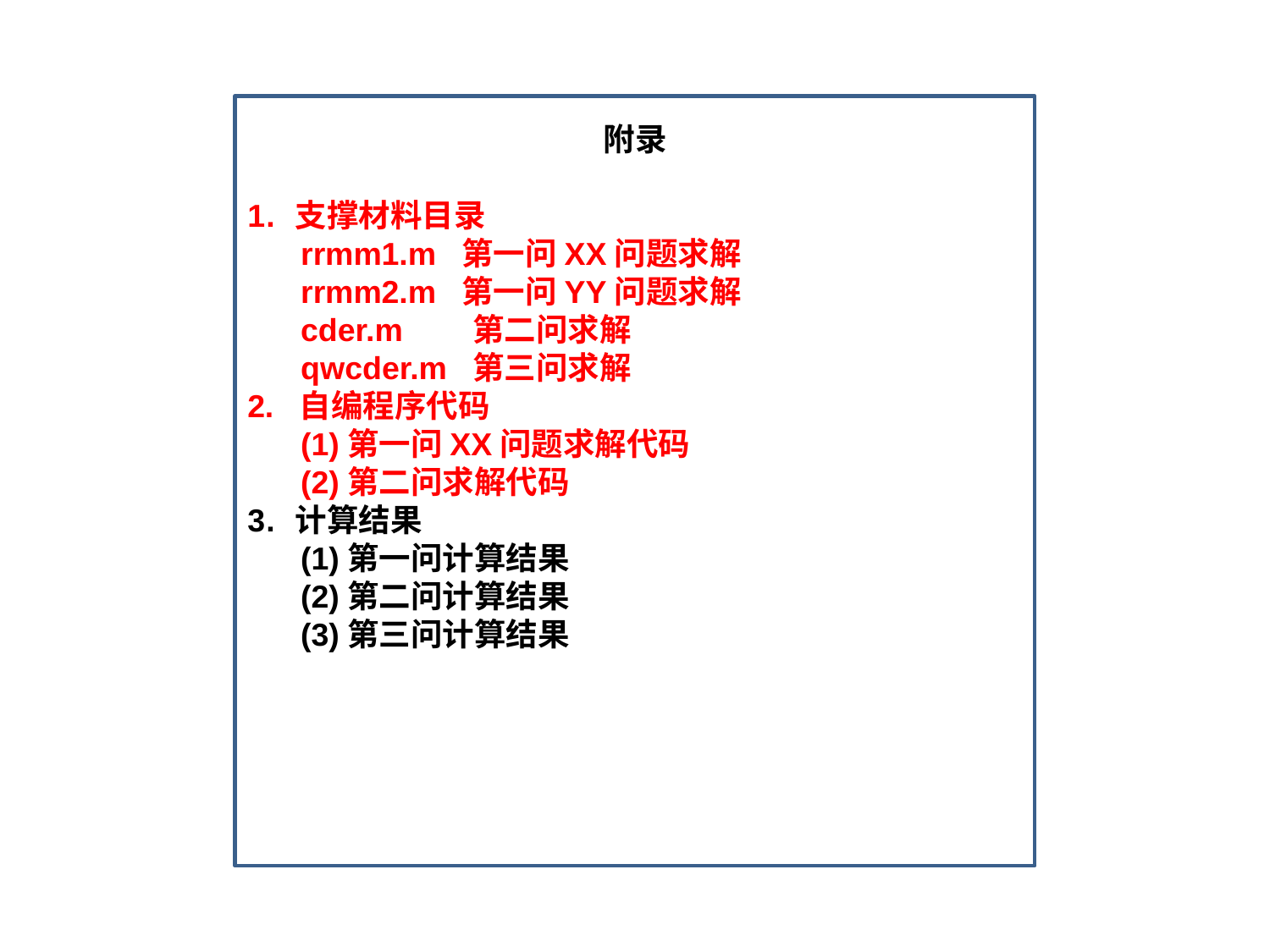

附录

支撑材料目录
      rrmm1.m  第一问XX问题求解
      rrmm2.m  第一问YY问题求解
      cder.m       第二问求解
      qwcder.m  第三问求解
2.  自编程序代码
      (1)第一问XX问题求解代码
      (2)第二问求解代码
计算结果
      (1)第一问计算结果
      (2)第二问计算结果
      (3)第三问计算结果